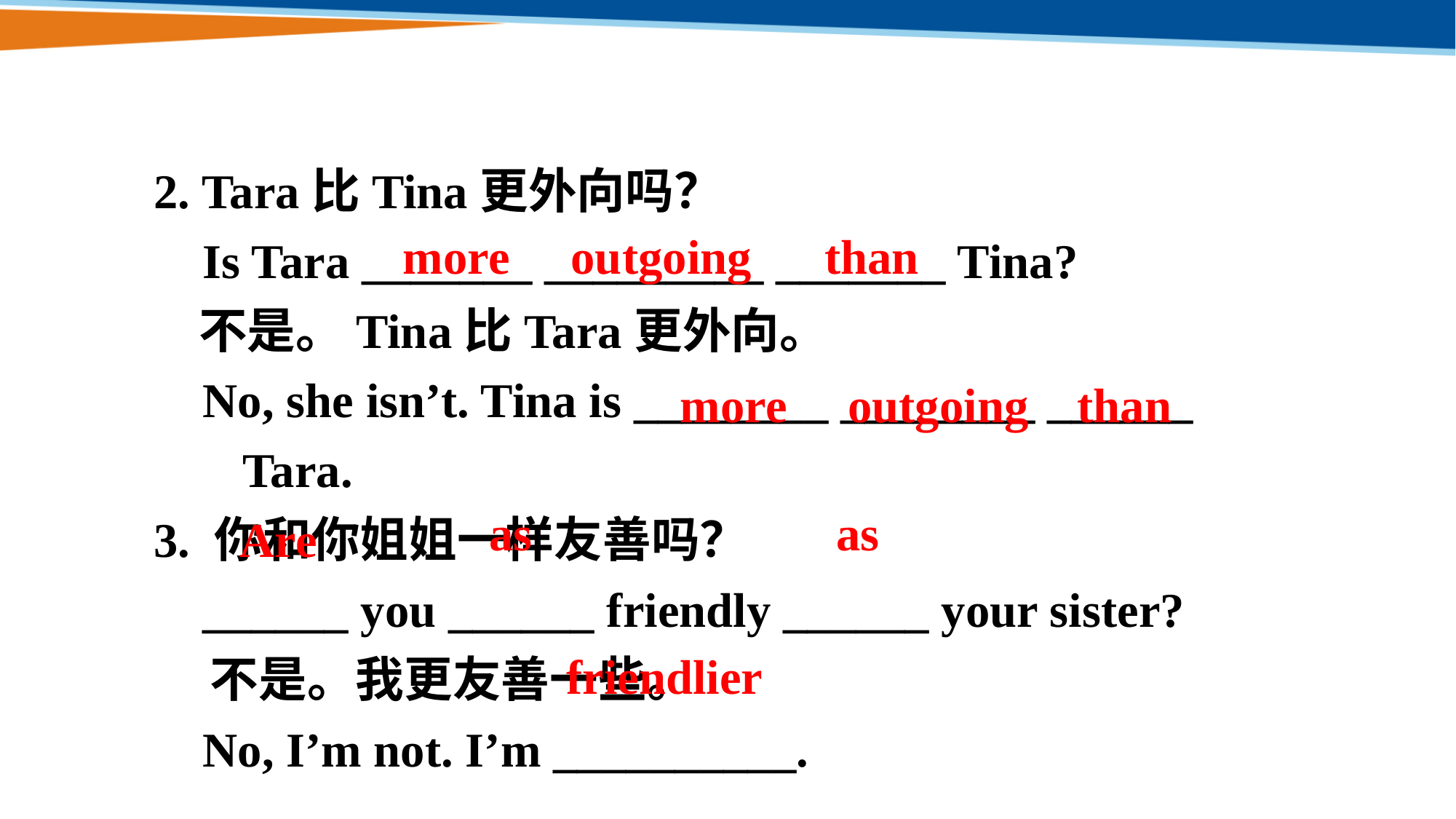

2. Tara比Tina更外向吗？
    Is Tara _______ _________ _______ Tina?
   不是。Tina比Tara更外向。
    No, she isn’t. Tina is ________ ________ ______ Tara.
3. 你和你姐姐一样友善吗？
    ______ you ______ friendly ______ your sister?
    不是。我更友善一些。
    No, I’m not. I’m __________.
more     outgoing      than
                                     more     outgoing    than
as                         as
Are
friendlier